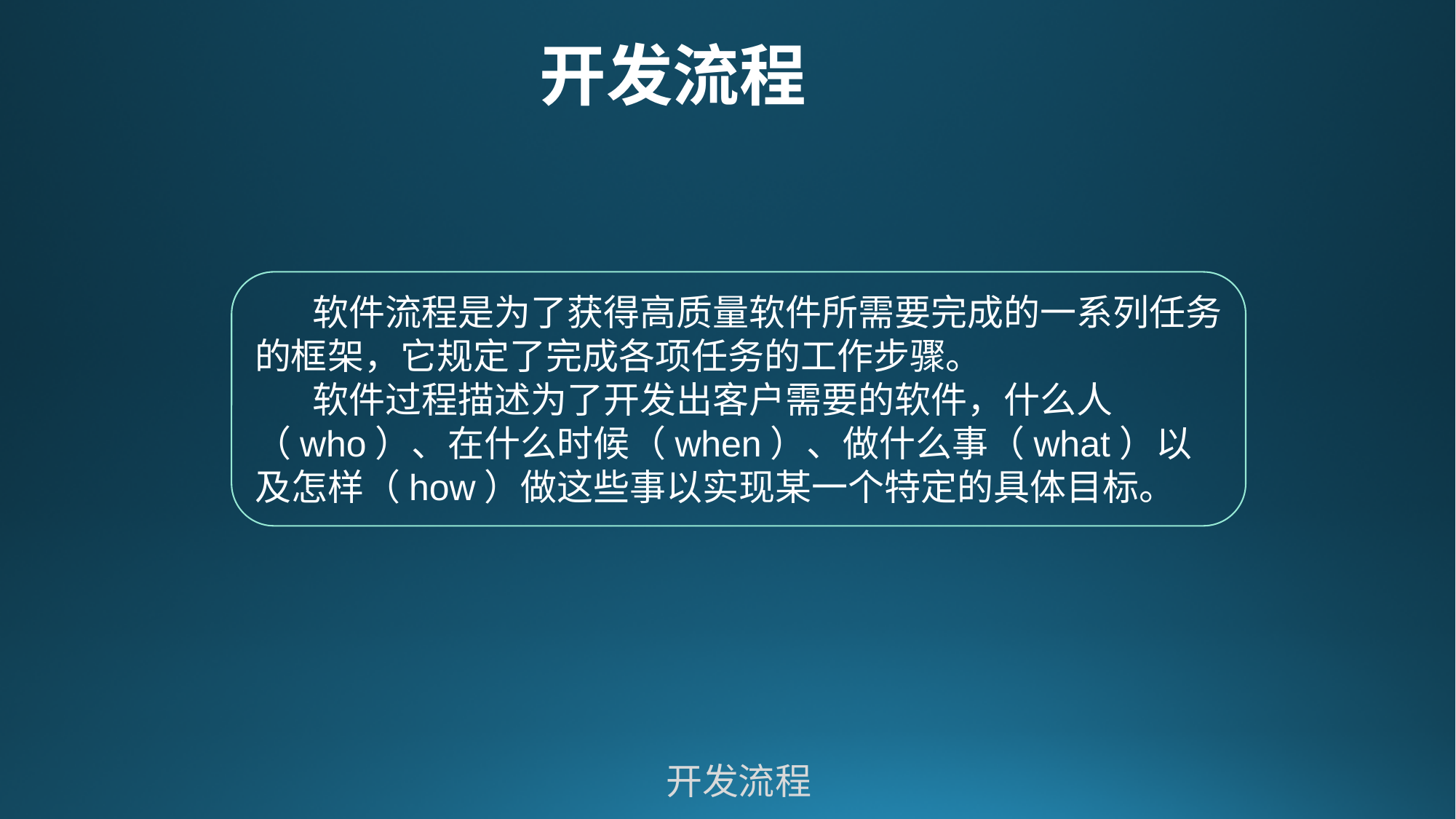

开发流程
 软件流程是为了获得高质量软件所需要完成的一系列任务的框架，它规定了完成各项任务的工作步骤。
 软件过程描述为了开发出客户需要的软件，什么人（who）、在什么时候（when）、做什么事（what）以及怎样（how）做这些事以实现某一个特定的具体目标。
开发流程